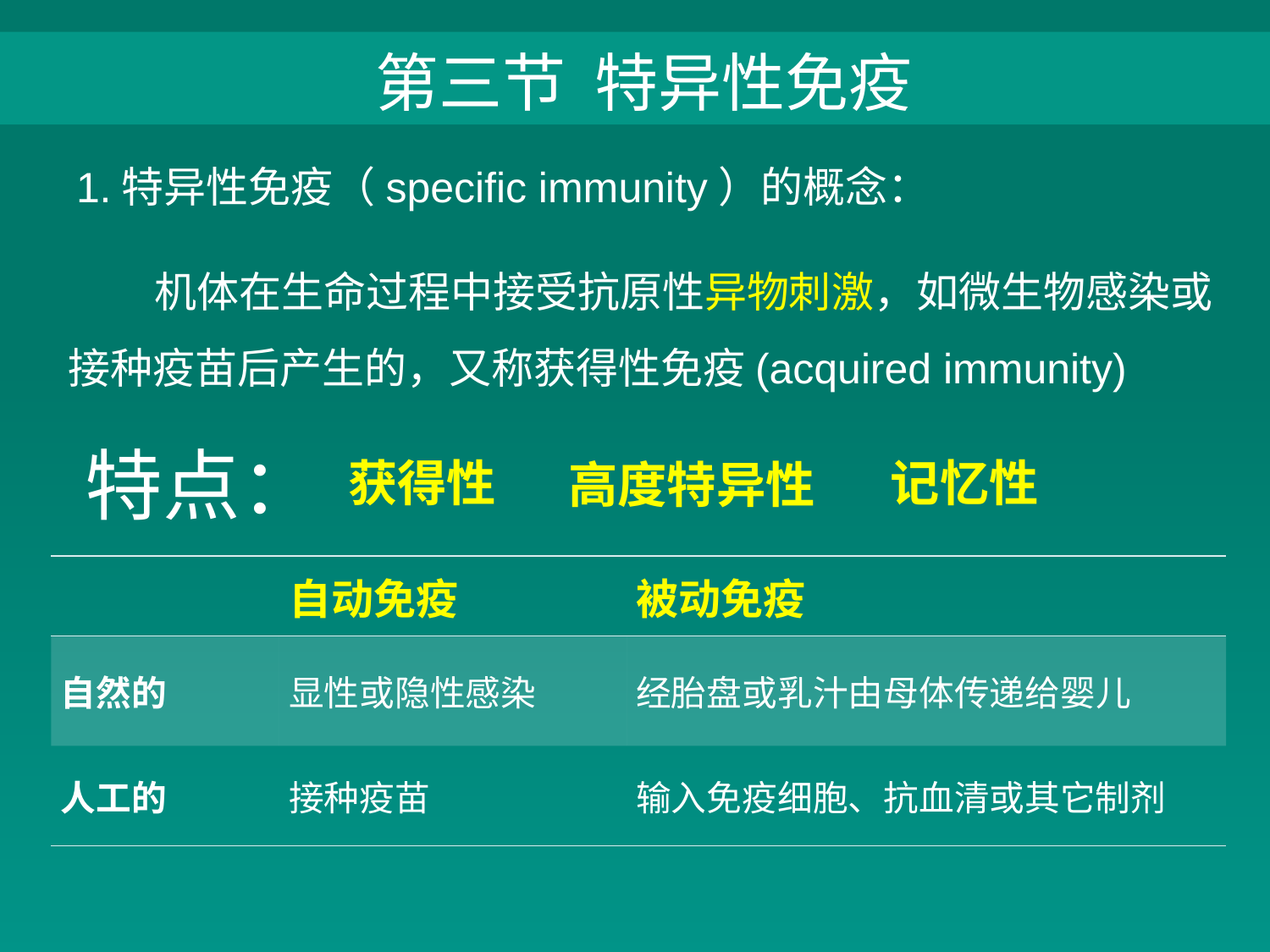

第三节  特异性免疫
1.特异性免疫（specific immunity）的概念：
        机体在生命过程中接受抗原性异物刺激，如微生物感染或接种疫苗后产生的，又称获得性免疫(acquired immunity)
特点：
获得性
记忆性
高度特异性
|  | 自动免疫 | 被动免疫 |
| --- | --- | --- |
| 自然的 | 显性或隐性感染 | 经胎盘或乳汁由母体传递给婴儿 |
| 人工的 | 接种疫苗 | 输入免疫细胞、抗血清或其它制剂 |